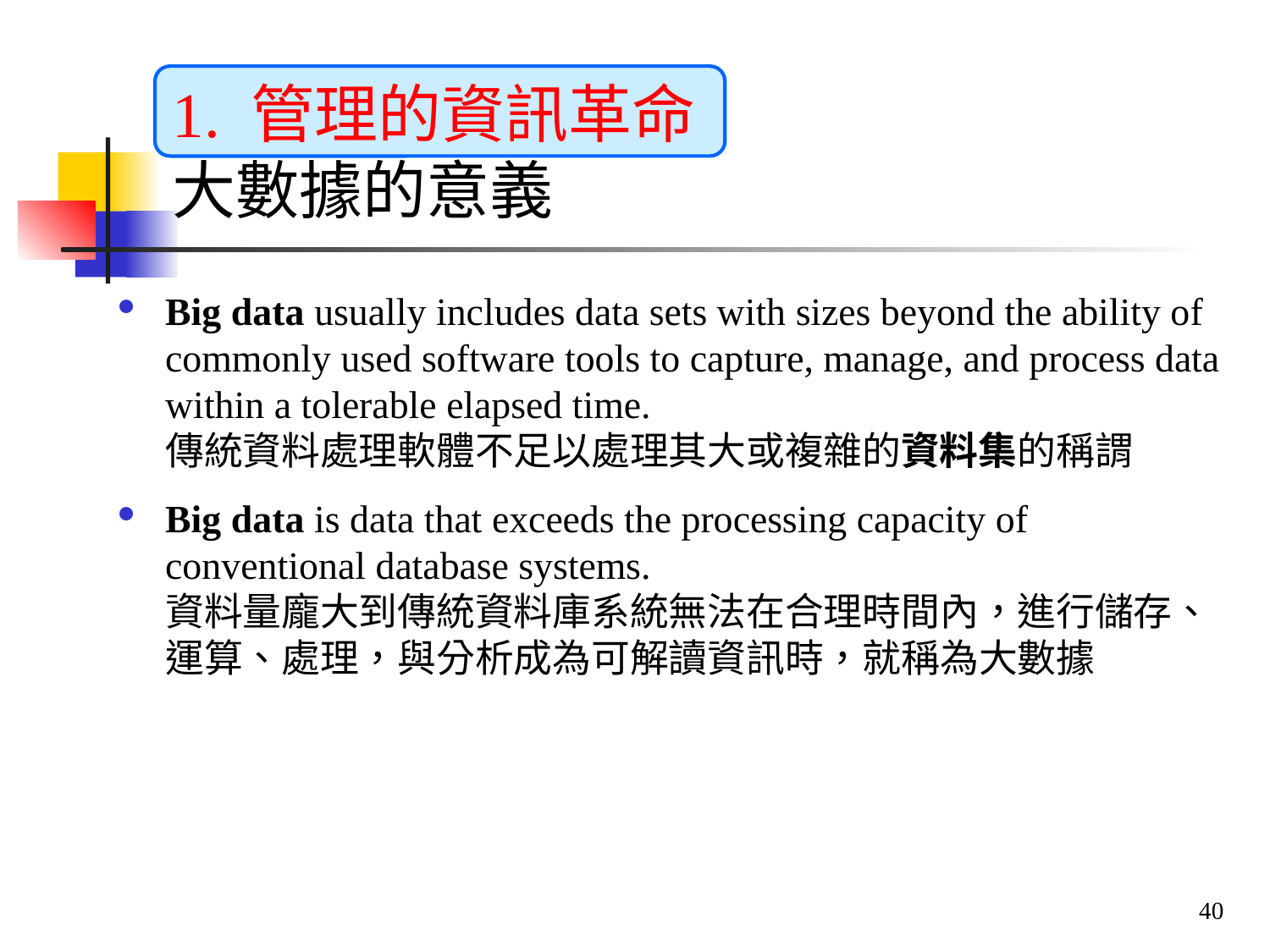

# 1. 管理的資訊革命 大數據的意義

Big data usually includes data sets with sizes beyond the ability of commonly used software tools to capture, manage, and process data within a tolerable elapsed time.
傳統資料處理軟體不足以處理其大或複雜的資料集的稱謂
Big data is data that exceeds the processing capacity of conventional database systems.
資料量龐大到傳統資料庫系統無法在合理時間內，進行儲存、運算、處理，與分析成為可解讀資訊時，就稱為大數據